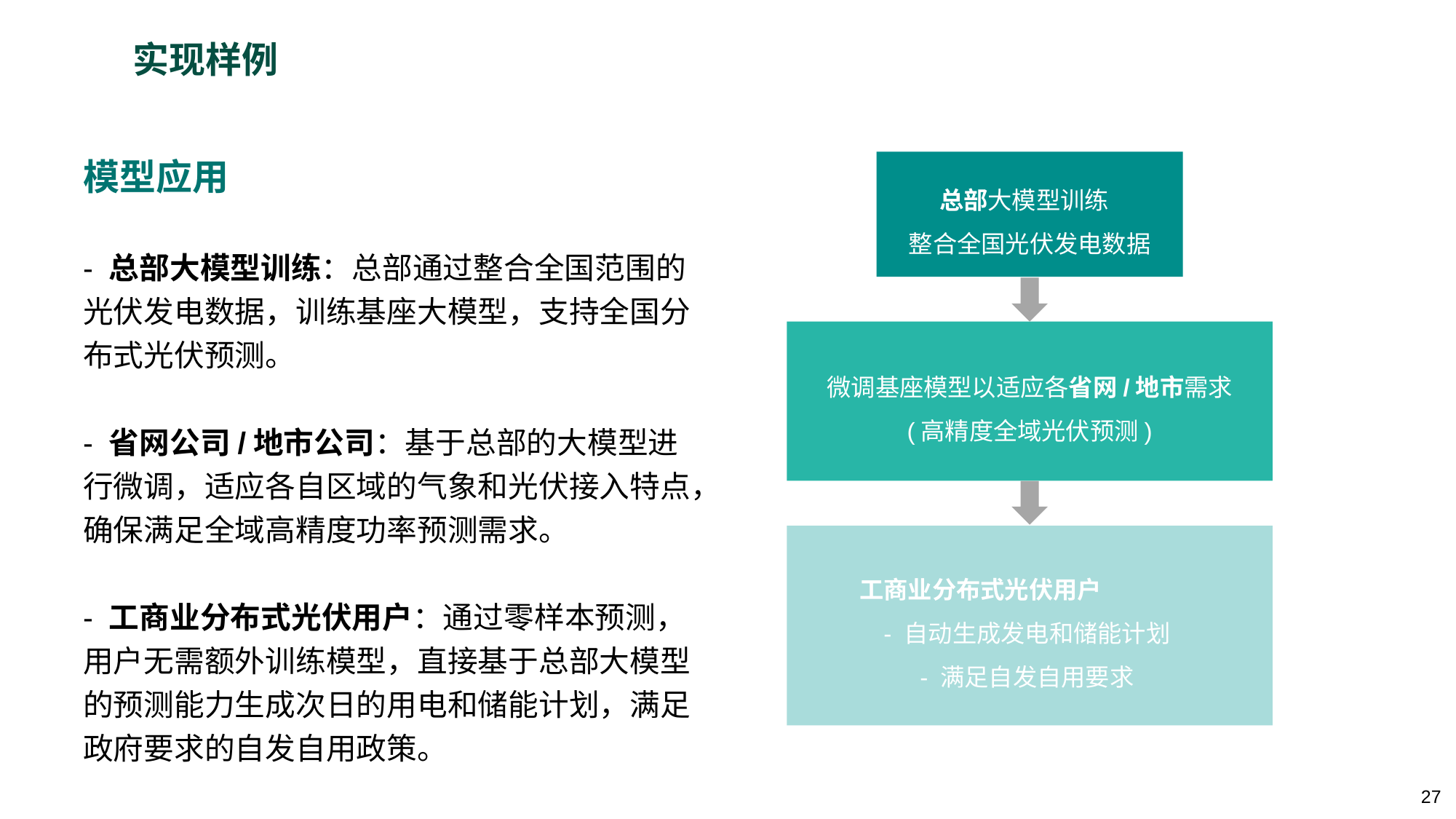

实现样例
模型应用

- 总部大模型训练：总部通过整合全国范围的光伏发电数据，训练基座大模型，支持全国分布式光伏预测。

- 省网公司/地市公司：基于总部的大模型进行微调，适应各自区域的气象和光伏接入特点，确保满足全域高精度功率预测需求。

- 工商业分布式光伏用户：通过零样本预测，用户无需额外训练模型，直接基于总部大模型的预测能力生成次日的用电和储能计划，满足政府要求的自发自用政策。
总部大模型训练
整合全国光伏发电数据

微调基座模型以适应各省网/地市需求
(高精度全域光伏预测)

工商业分布式光伏用户
- 自动生成发电和储能计划
- 满足自发自用要求